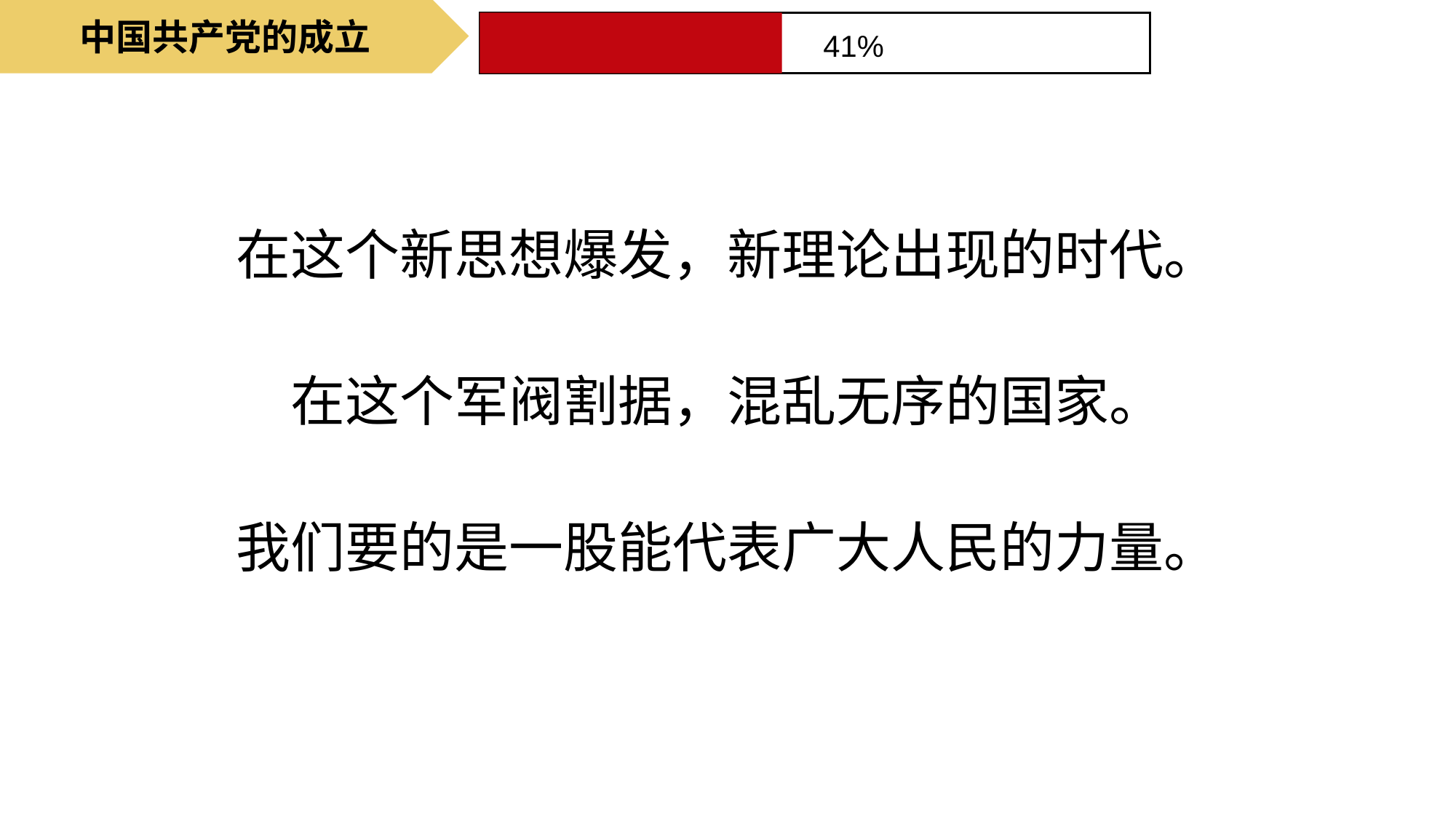

中国共产党的成立

41%
在这个新思想爆发，新理论出现的时代。
在这个军阀割据，混乱无序的国家。
我们要的是一股能代表广大人民的力量。